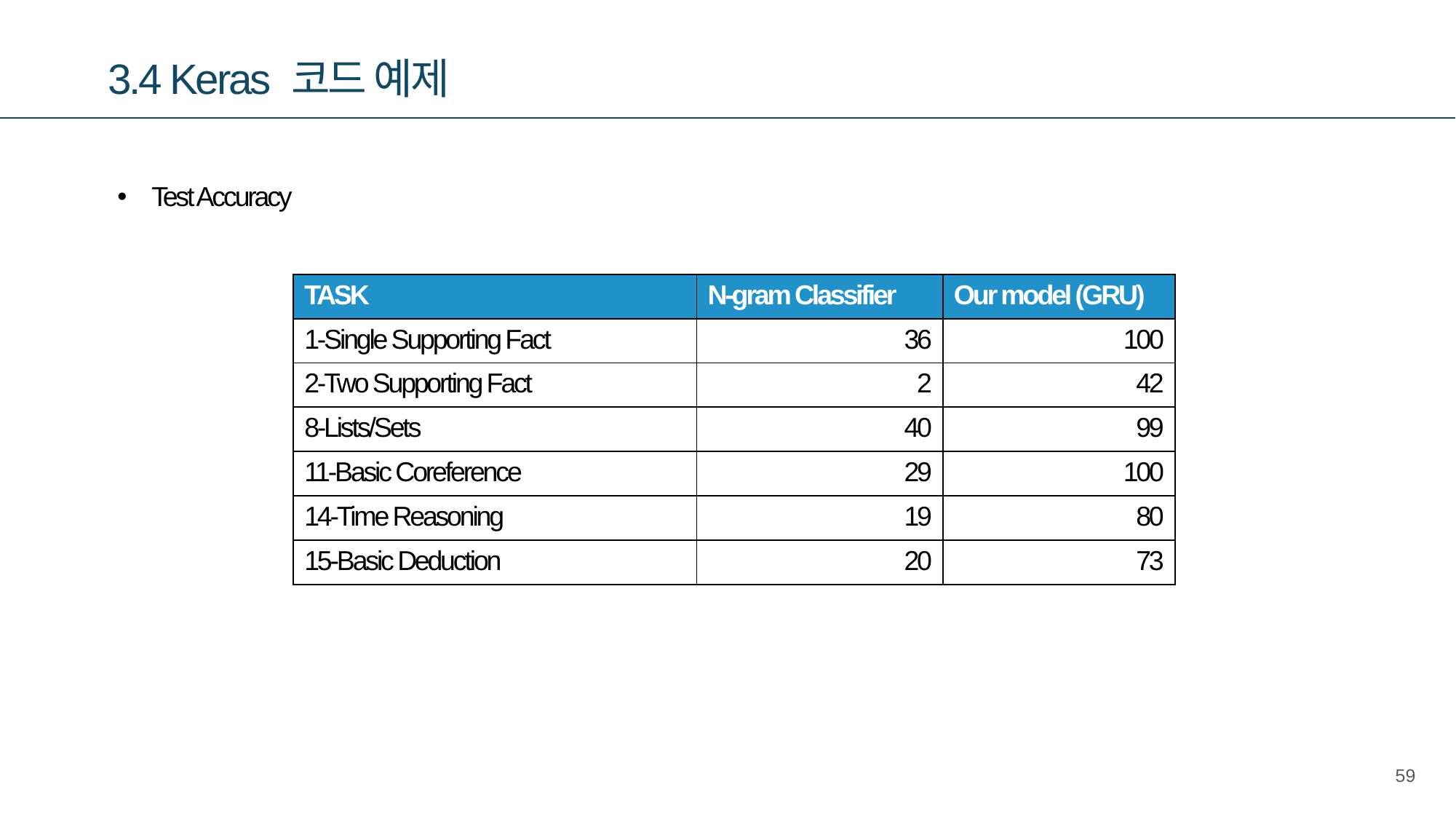

3.4 Keras 코드 예제
Test Accuracy
| TASK | N-gram Classifier | Our model (GRU) |
| --- | --- | --- |
| 1-Single Supporting Fact | 36 | 100 |
| 2-Two Supporting Fact | 2 | 42 |
| 8-Lists/Sets | 40 | 99 |
| 11-Basic Coreference | 29 | 100 |
| 14-Time Reasoning | 19 | 80 |
| 15-Basic Deduction | 20 | 73 |